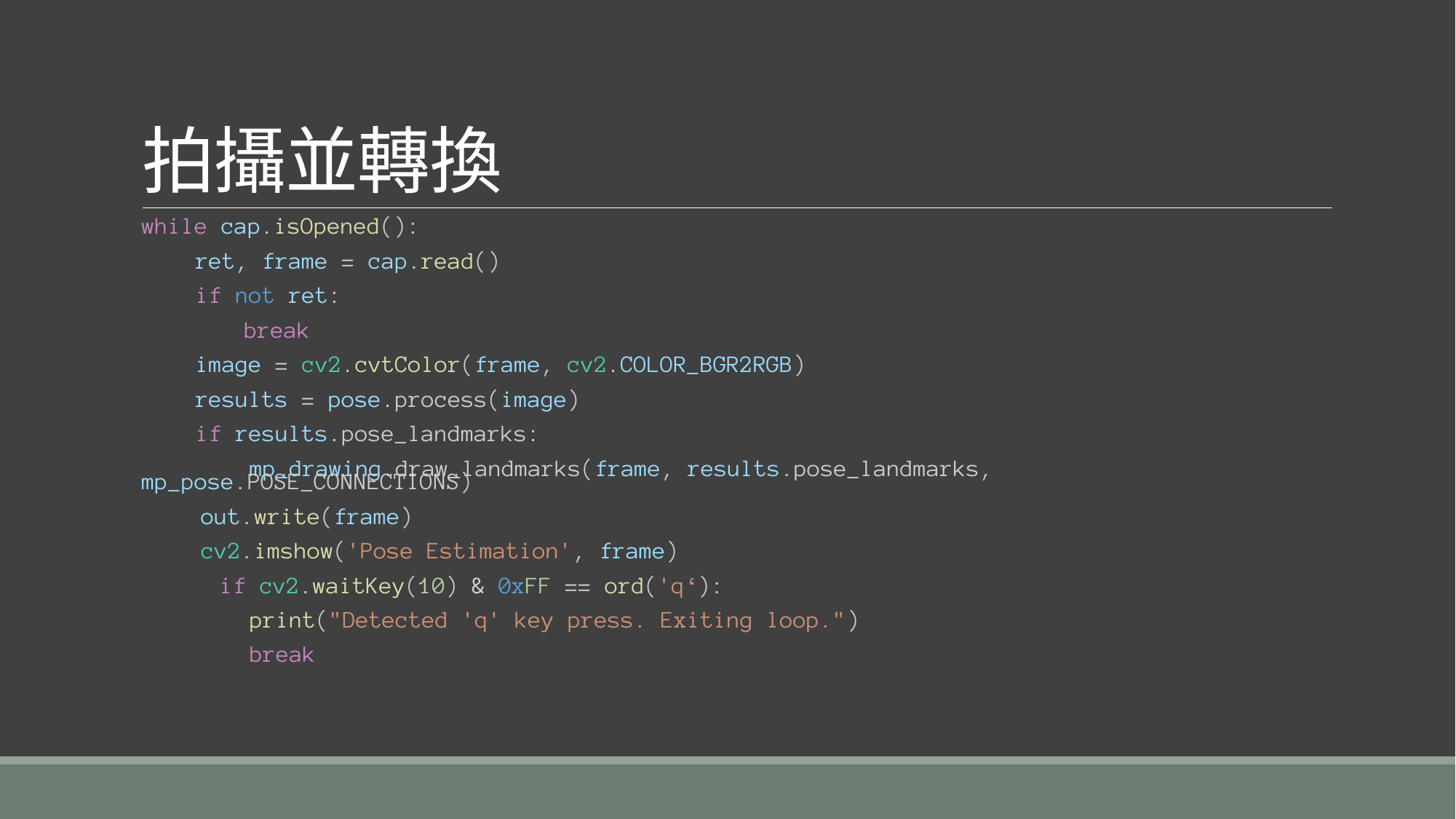

# 拍攝並轉換
while cap.isOpened():
　　ret, frame = cap.read()
　　if not ret:
　　　　break
　　image = cv2.cvtColor(frame, cv2.COLOR_BGR2RGB)
　　results = pose.process(image)
　　if results.pose_landmarks:
　　　　 mp_drawing.draw_landmarks(frame, results.pose_landmarks, mp_pose.POSE_CONNECTIONS)
　　 out.write(frame)
　　 cv2.imshow('Pose Estimation', frame)
　　　if cv2.waitKey(10) & 0xFF == ord('q‘):
　　　　 print("Detected 'q' key press. Exiting loop.")
　　　　 break